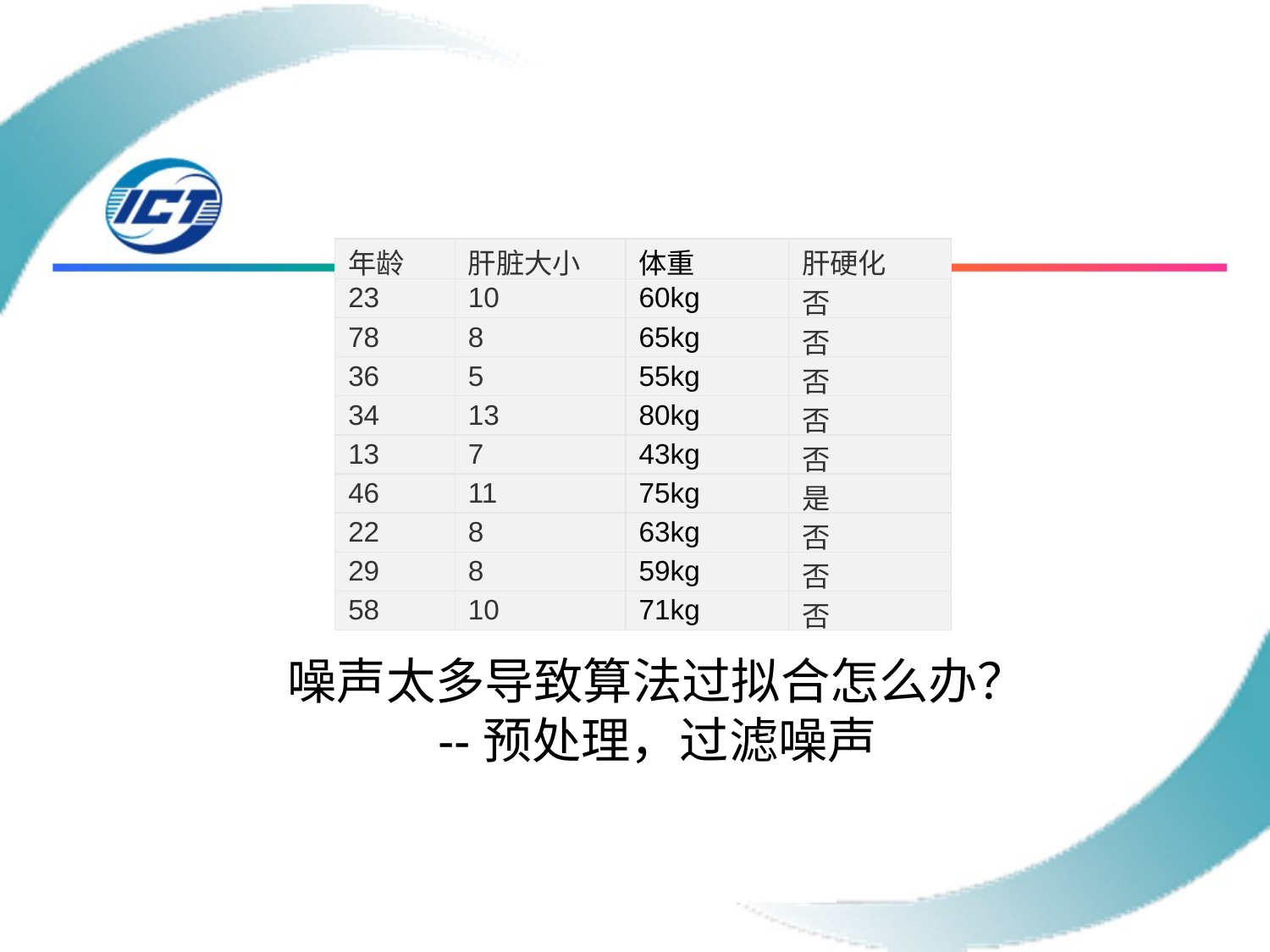

| 年龄 | 肝脏大小 | 体重 | 肝硬化 |
| --- | --- | --- | --- |
| 23 | 10 | 60kg | 否 |
| 78 | 8 | 65kg | 否 |
| 36 | 5 | 55kg | 否 |
| 34 | 13 | 80kg | 否 |
| 13 | 7 | 43kg | 否 |
| 46 | 11 | 75kg | 是 |
| 22 | 8 | 63kg | 否 |
| 29 | 8 | 59kg | 否 |
| 58 | 10 | 71kg | 否 |
噪声太多导致算法过拟合怎么办？
--预处理，过滤噪声